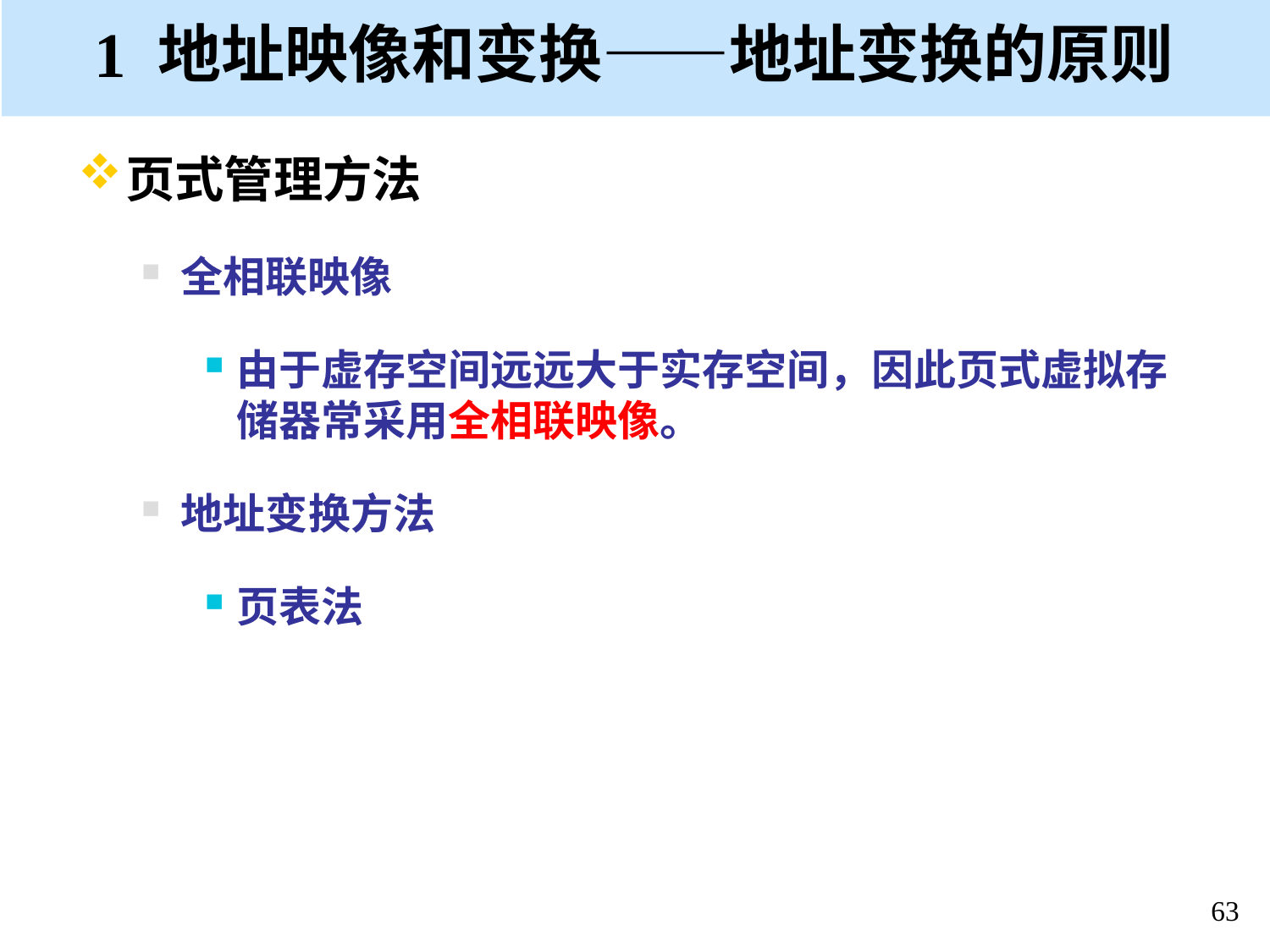

# 1 地址映像和变换——地址变换的原则
页式管理方法
全相联映像
由于虚存空间远远大于实存空间，因此页式虚拟存储器常采用全相联映像。
地址变换方法
页表法